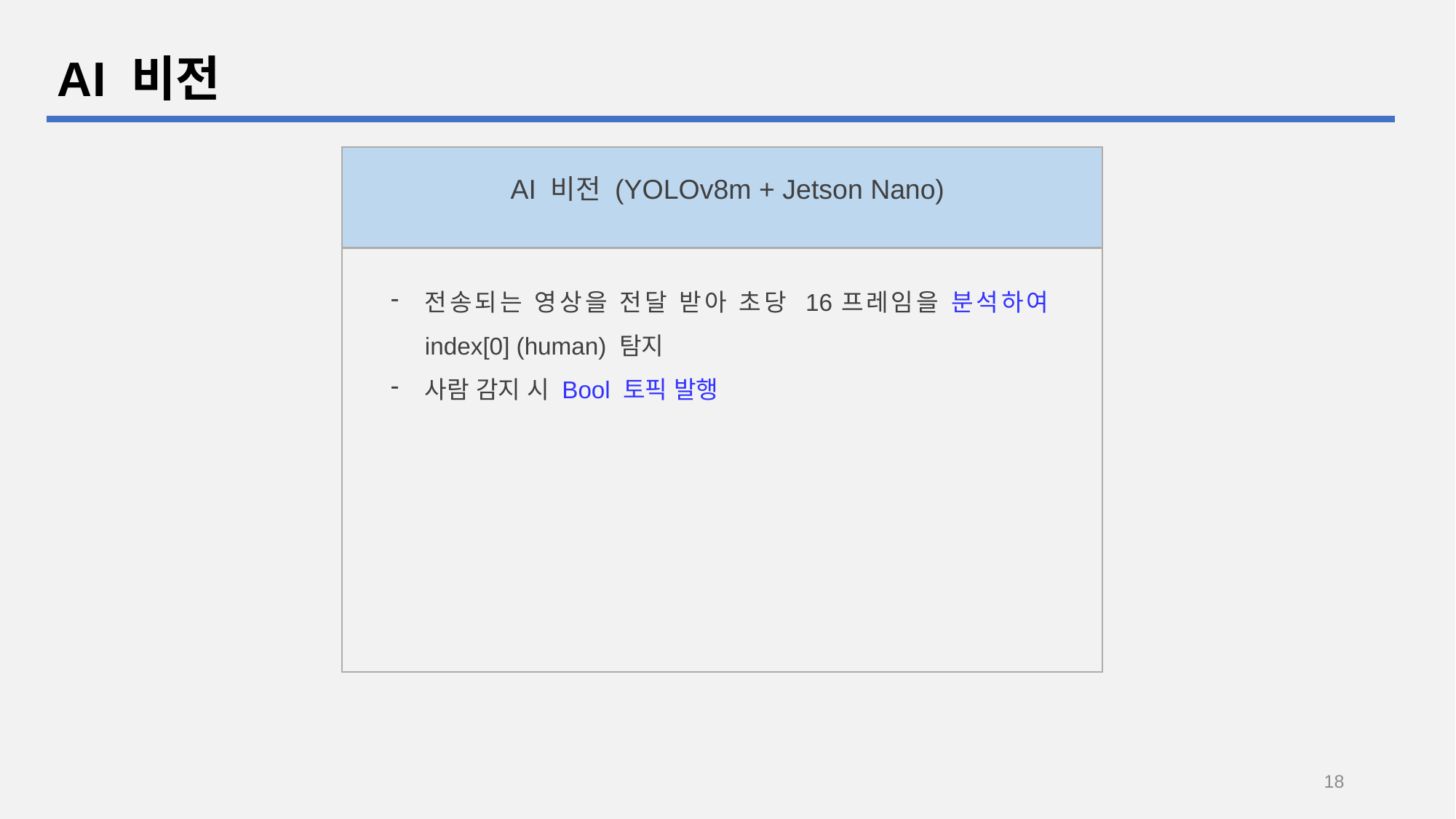

AI 비전

AI 비전 (YOLOv8m + Jetson Nano)
전송되는 영상을 전달 받아 초당 16프레임을 분석하여 index[0] (human) 탐지
사람 감지 시 Bool 토픽 발행
18